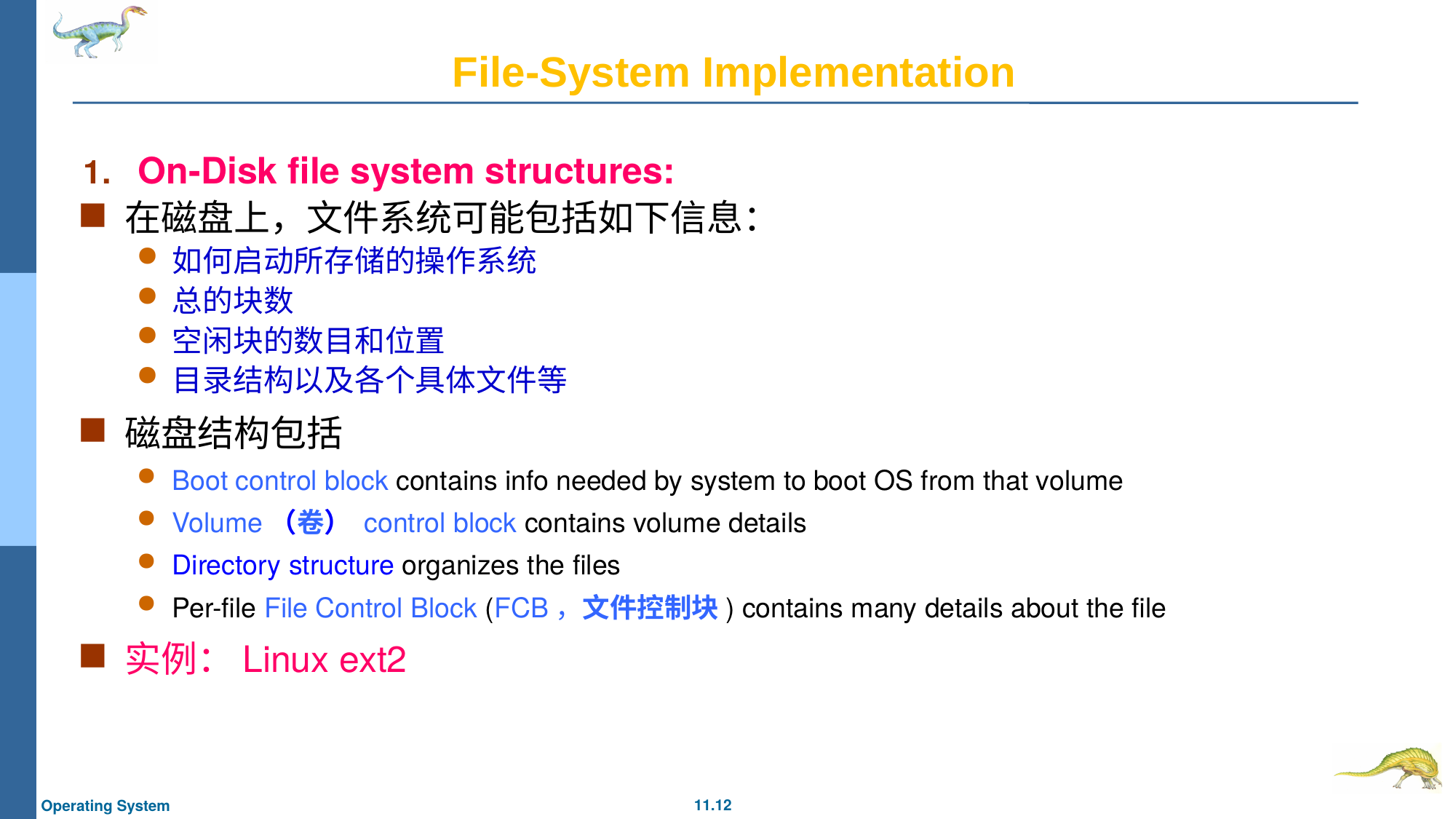

# File-System Implementation
On-Disk file system structures:
在磁盘上，文件系统可能包括如下信息：
如何启动所存储的操作系统
总的块数
空闲块的数目和位置
目录结构以及各个具体文件等
磁盘结构包括
Boot control block contains info needed by system to boot OS from that volume
Volume（卷） control block contains volume details
Directory structure organizes the files
Per-file File Control Block (FCB，文件控制块) contains many details about the file
实例：Linux ext2